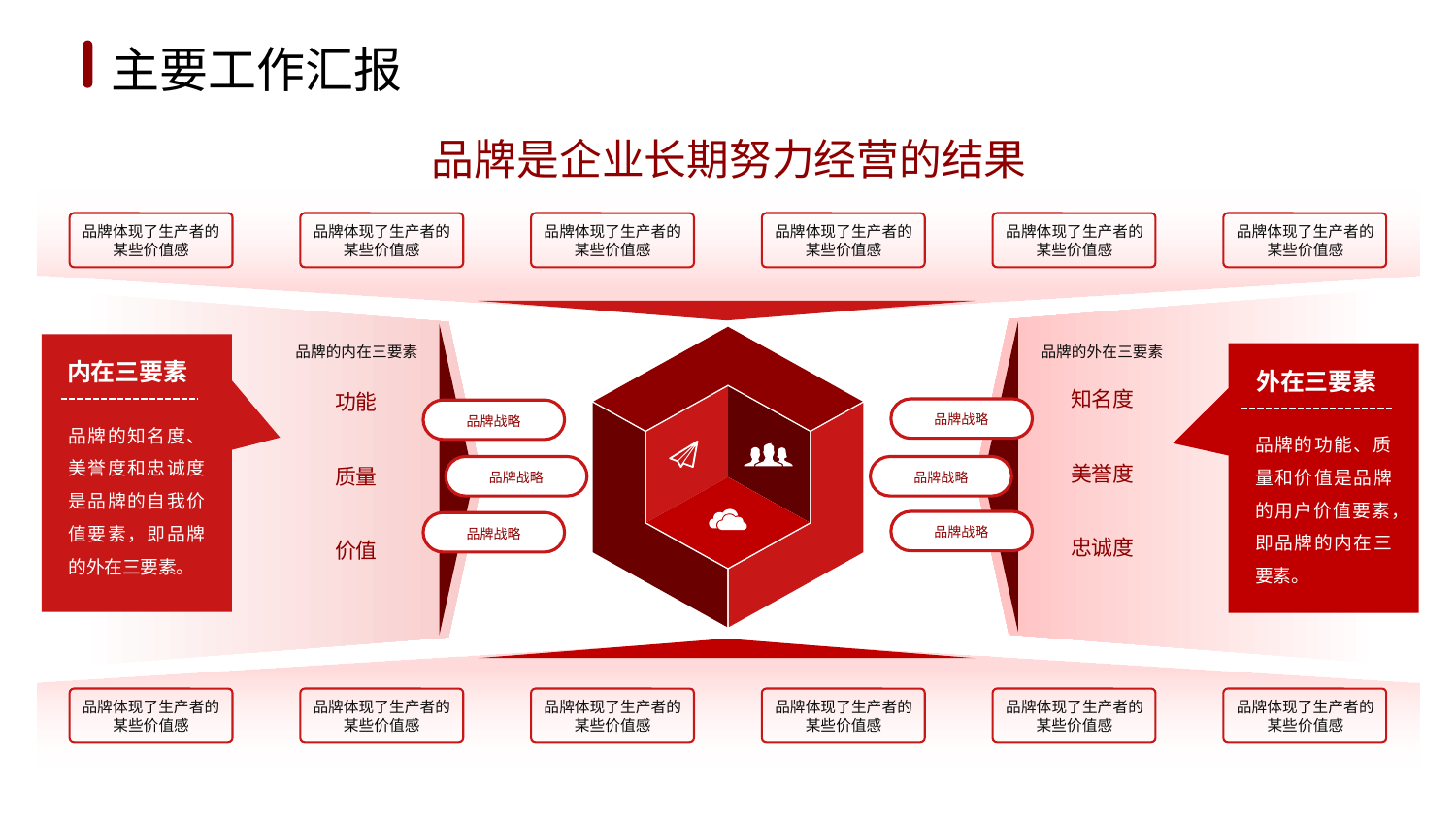

1
2
3
4
5
6
主要工作汇报

品牌是企业长期努力经营的结果

品牌体现了生产者的某些价值感
品牌体现了生产者的某些价值感
品牌体现了生产者的某些价值感
品牌体现了生产者的某些价值感
品牌体现了生产者的某些价值感
品牌体现了生产者的某些价值感

品牌的内在三要素
品牌的外在三要素

内在三要素
外在三要素
知名度

功能

品牌的知名度、美誉度和忠诚度是品牌的自我价值要素，即品牌的外在三要素。
品牌战略
品牌战略
品牌的功能、质量和价值是品牌的用户价值要素，即品牌的内在三要素。

美誉度
质量
品牌战略
品牌战略

品牌战略
品牌战略
忠诚度
价值

品牌体现了生产者的某些价值感
品牌体现了生产者的某些价值感
品牌体现了生产者的某些价值感
品牌体现了生产者的某些价值感
品牌体现了生产者的某些价值感
品牌体现了生产者的某些价值感